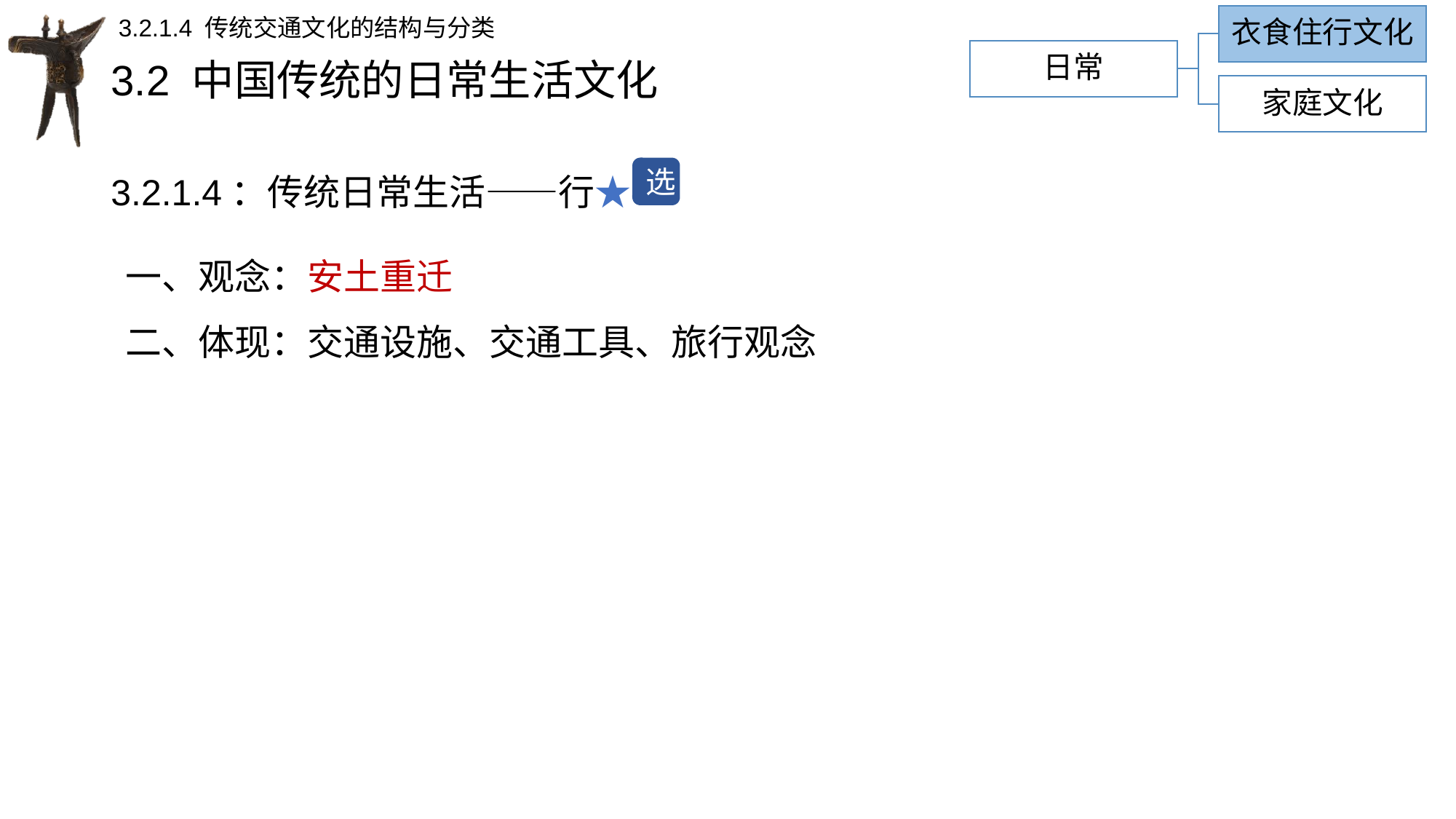

衣食住行文化
3.2.1.4 传统交通文化的结构与分类

日常
# 3.2 中国传统的日常生活文化

家庭文化
3.2.1.4：传统日常生活——行★
选
一、观念：安土重迁
二、体现：交通设施、交通工具、旅行观念
94